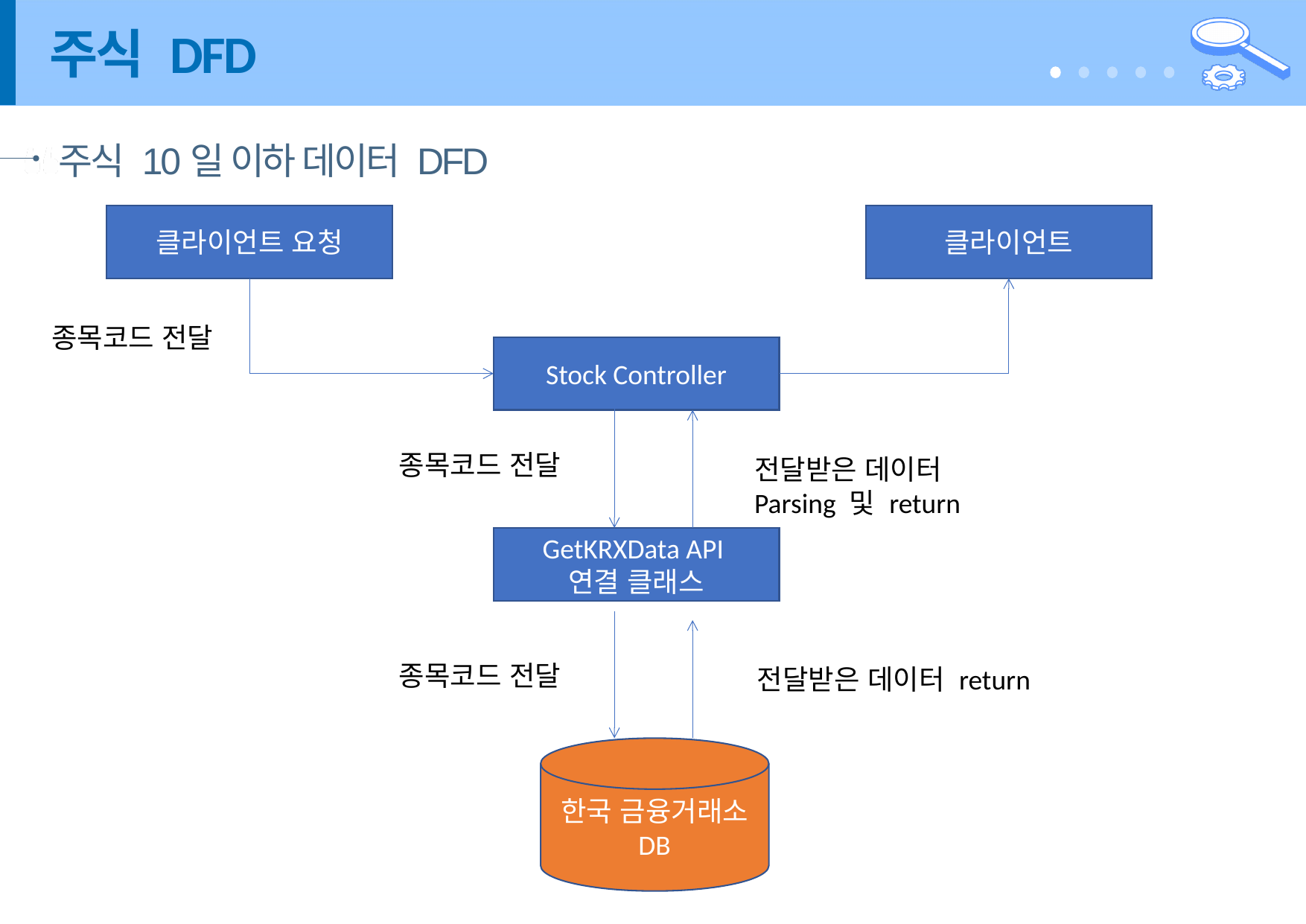

# 주식 DFD
주식 10일 이하 데이터 DFD
클라이언트 요청
클라이언트
종목코드 전달
Stock Controller
종목코드 전달
전달받은 데이터
Parsing 및 return
GetKRXData API
연결 클래스
종목코드 전달
전달받은 데이터 return
한국 금융거래소 DB